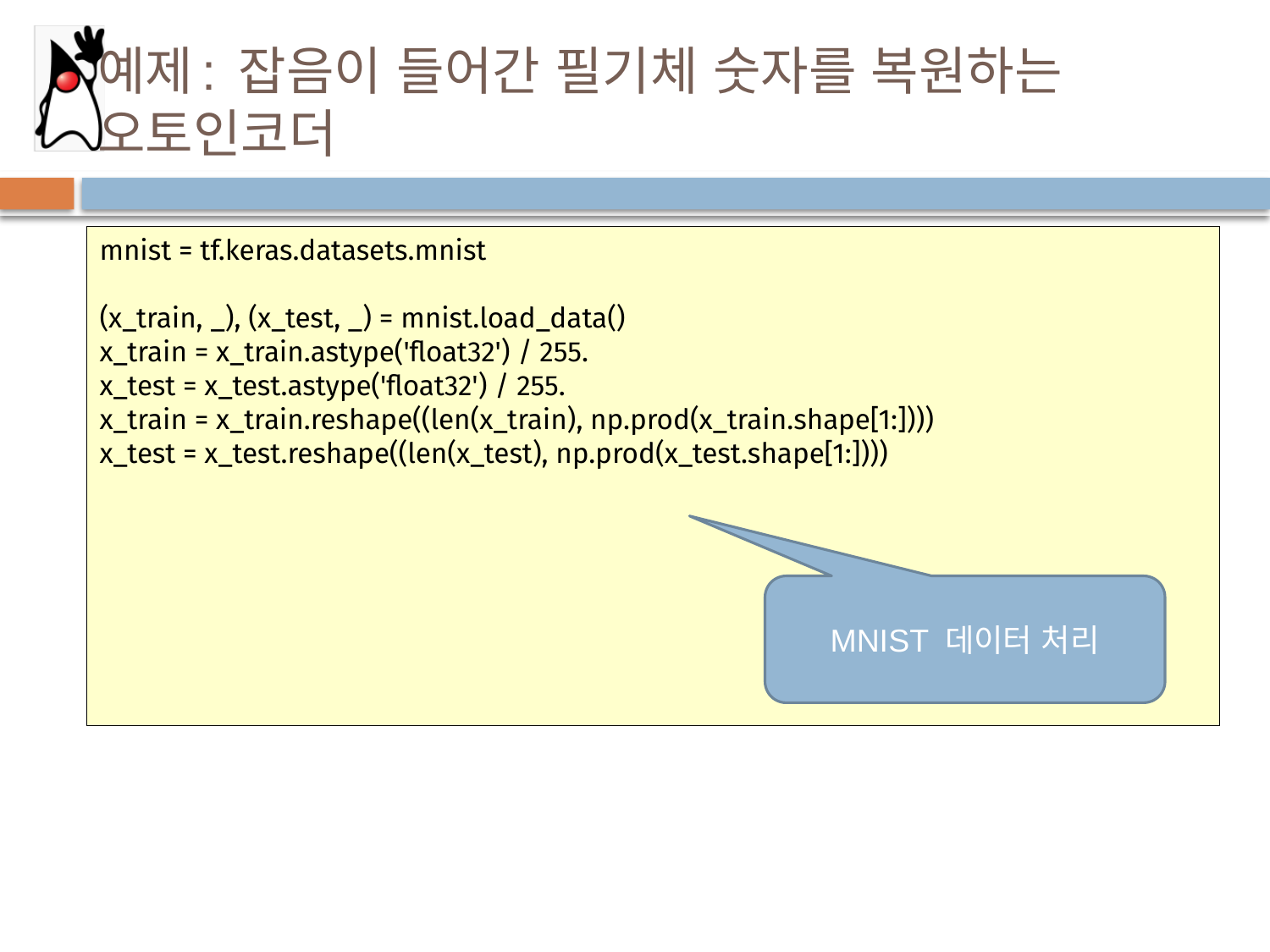

# 예제: 잡음이 들어간 필기체 숫자를 복원하는 오토인코더

mnist = tf.keras.datasets.mnist

(x_train, _), (x_test, _) = mnist.load_data()
x_train = x_train.astype('float32') / 255.
x_test = x_test.astype('float32') / 255.
x_train = x_train.reshape((len(x_train), np.prod(x_train.shape[1:])))
x_test = x_test.reshape((len(x_test), np.prod(x_test.shape[1:])))
MNIST 데이터 처리